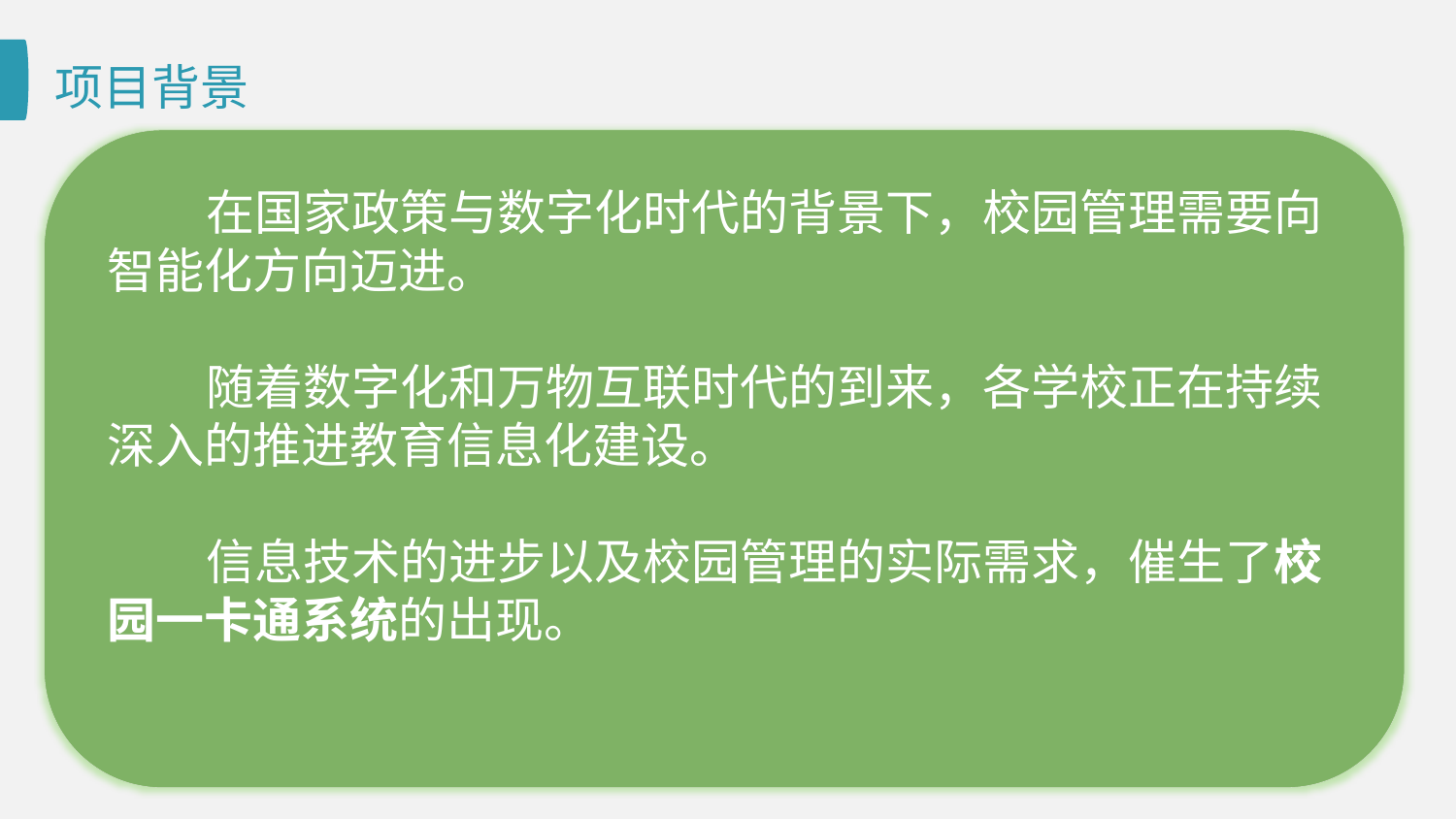

# 项目背景

        在国家政策与数字化时代的背景下，校园管理需要向智能化方向迈进。

        随着数字化和万物互联时代的到来，各学校正在持续深入的推进教育信息化建设。

        信息技术的进步以及校园管理的实际需求，催生了校园一卡通系统的出现。